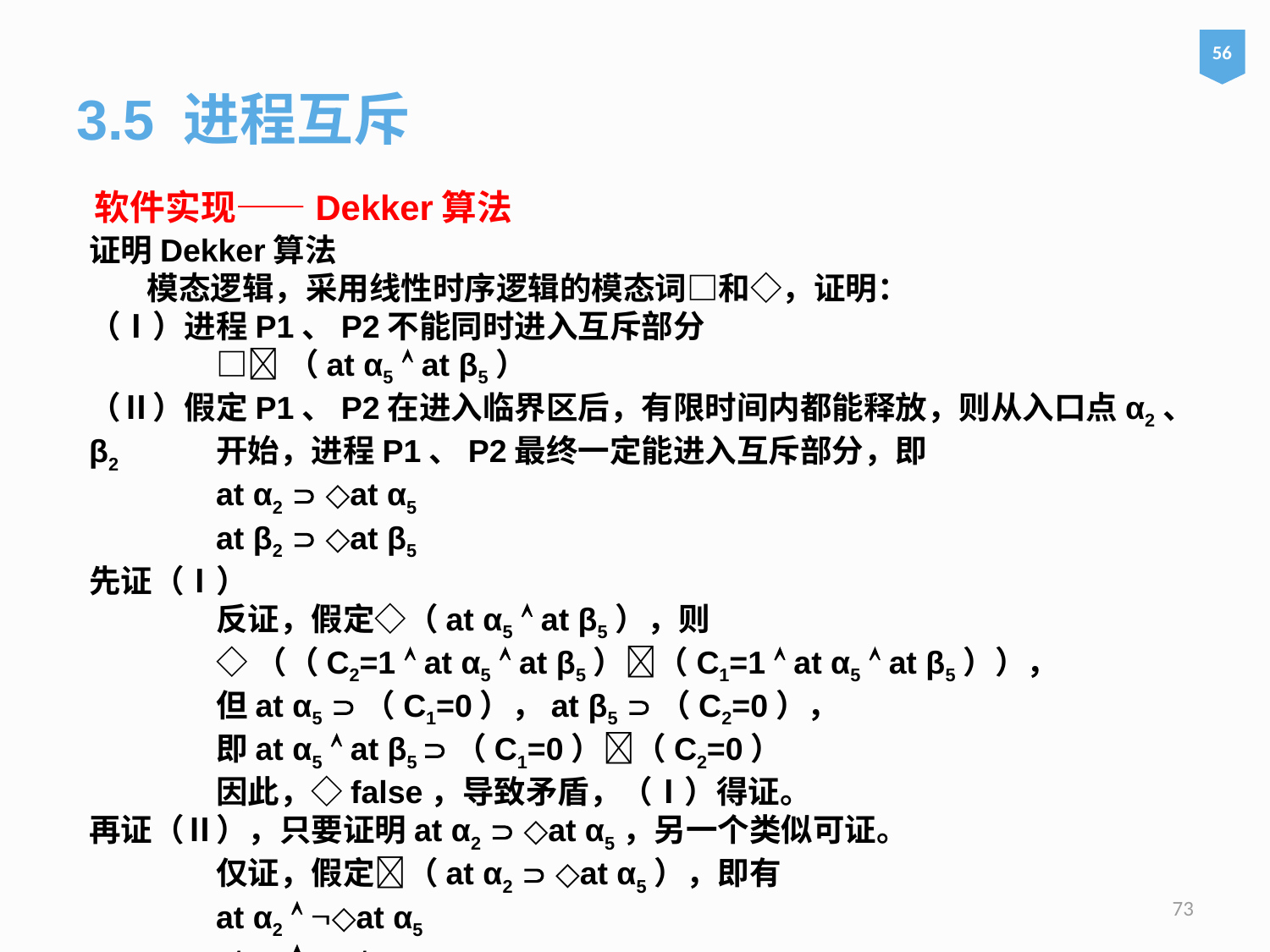

56
3.5 进程互斥
软件实现——Dekker算法

证明Dekker算法
       模态逻辑，采用线性时序逻辑的模态词□和◇，证明：
（Ⅰ）进程P1、P2不能同时进入互斥部分
	□¬（at α5 ∧ at β5）
（Ⅱ）假定P1、P2在进入临界区后，有限时间内都能释放，则从入口点α2、β2	开始，进程P1、P2最终一定能进入互斥部分，即
	at α2 ⊃ ◇at α5
	at β2 ⊃ ◇at β5
先证（Ⅰ）
反证，假定◇（at α5 ∧ at β5），则
	◇（（C2=1 ∧ at α5 ∧ at β5）∨（C1=1 ∧ at α5 ∧ at β5）），
	但at α5 ⊃（C1=0），at β5 ⊃（C2=0），
	即at α5 ∧ at β5 ⊃（C1=0）∧（C2=0）
	因此，◇false，导致矛盾，（Ⅰ）得证。
再证（Ⅱ），只要证明at α2 ⊃ ◇at α5，另一个类似可证。
	仅证，假定¬（at α2 ⊃ ◇at α5），即有
	at α2 ∧ ¬◇at α5
	at α2 ∧□¬at α5
73